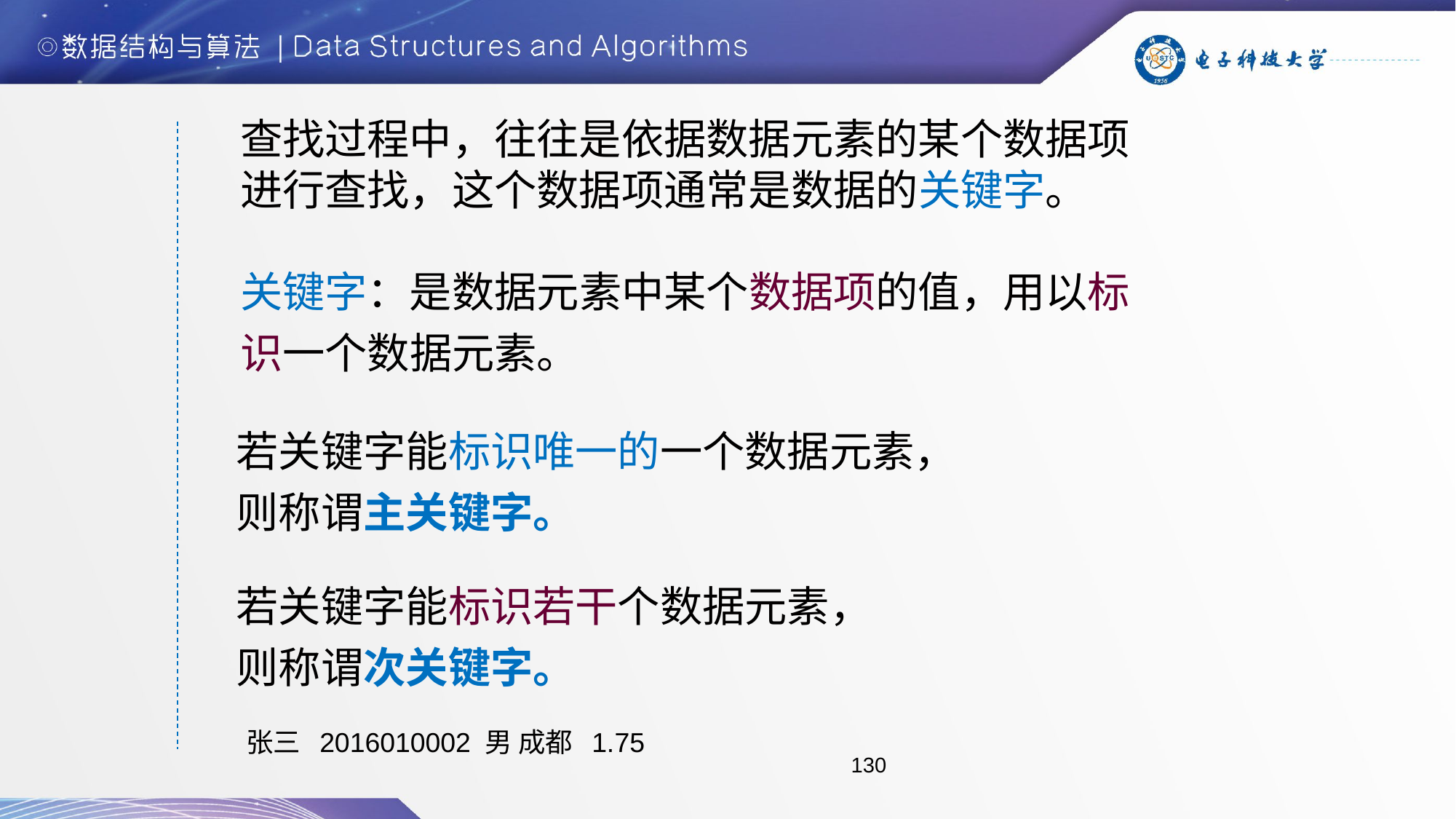

查找过程中，往往是依据数据元素的某个数据项进行查找，这个数据项通常是数据的关键字。
关键字：是数据元素中某个数据项的值，用以标识一个数据元素。
    若关键字能标识唯一的一个数据元素，
    则称谓主关键字。
    若关键字能标识若干个数据元素，
    则称谓次关键字。
张三  2016010002 男 成都  1.75
130